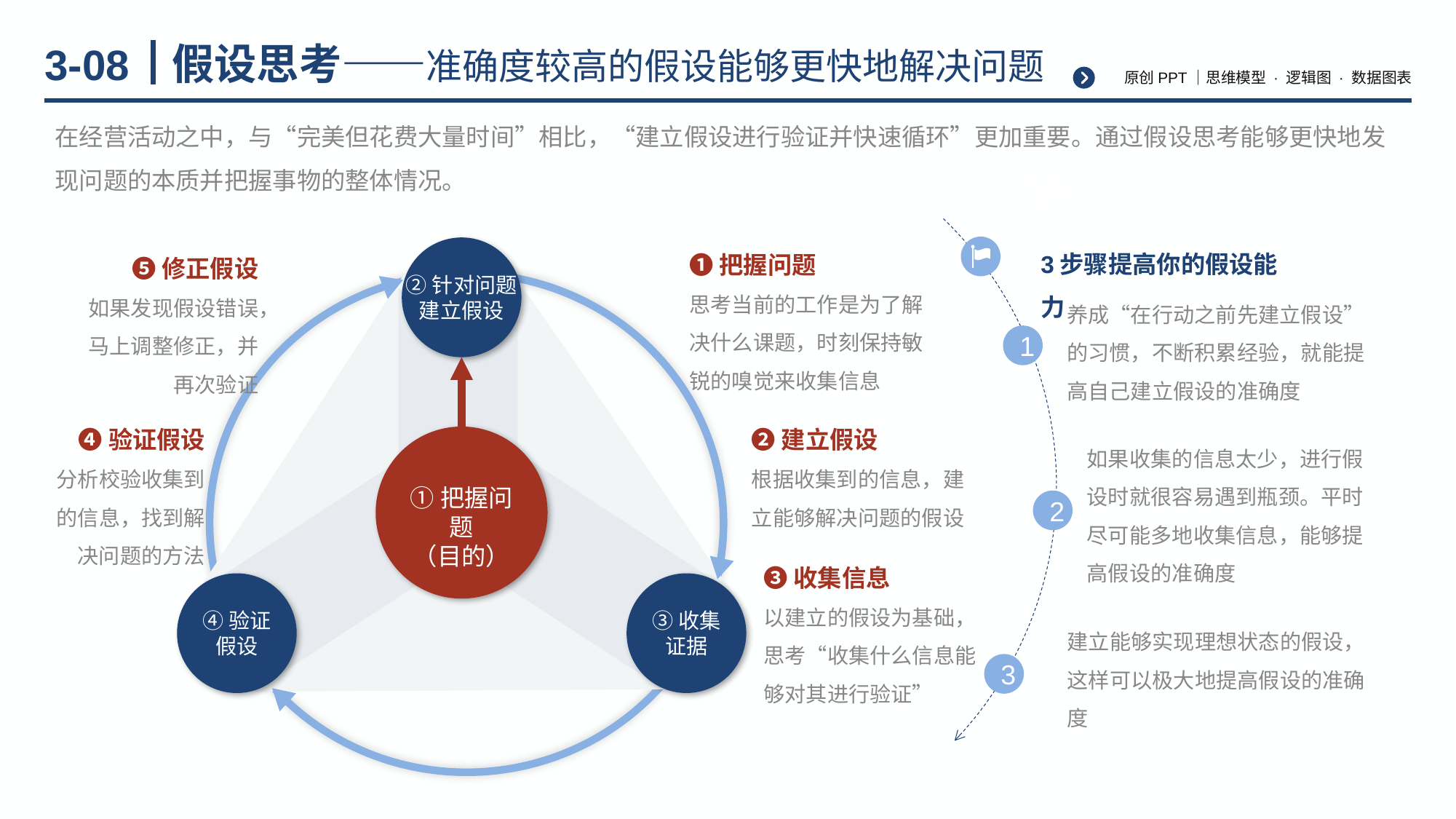

# 假设思考——准确度较高的假设能够更快地解决问题
3-08
在经营活动之中，与“完美但花费大量时间”相比，“建立假设进行验证并快速循环”更加重要。通过假设思考能够更快地发现问题的本质并把握事物的整体情况。

3步骤提高你的假设能力

养成“在行动之前先建立假设”的习惯，不断积累经验，就能提高自己建立假设的准确度
1
如果收集的信息太少，进行假设时就很容易遇到瓶颈。平时尽可能多地收集信息，能够提高假设的准确度
2
建立能够实现理想状态的假设，这样可以极大地提高假设的准确度
3

❶把握问题
思考当前的工作是为了解决什么课题，时刻保持敏锐的嗅觉来收集信息
❷建立假设
根据收集到的信息，建立能够解决问题的假设
❸收集信息
以建立的假设为基础，思考“收集什么信息能够对其进行验证”

❺修正假设
如果发现假设错误，马上调整修正，并再次验证
②针对问题
建立假设

❹验证假设
分析校验收集到的信息，找到解决问题的方法

①把握问题
（目的）

④验证
假设
③收集
证据